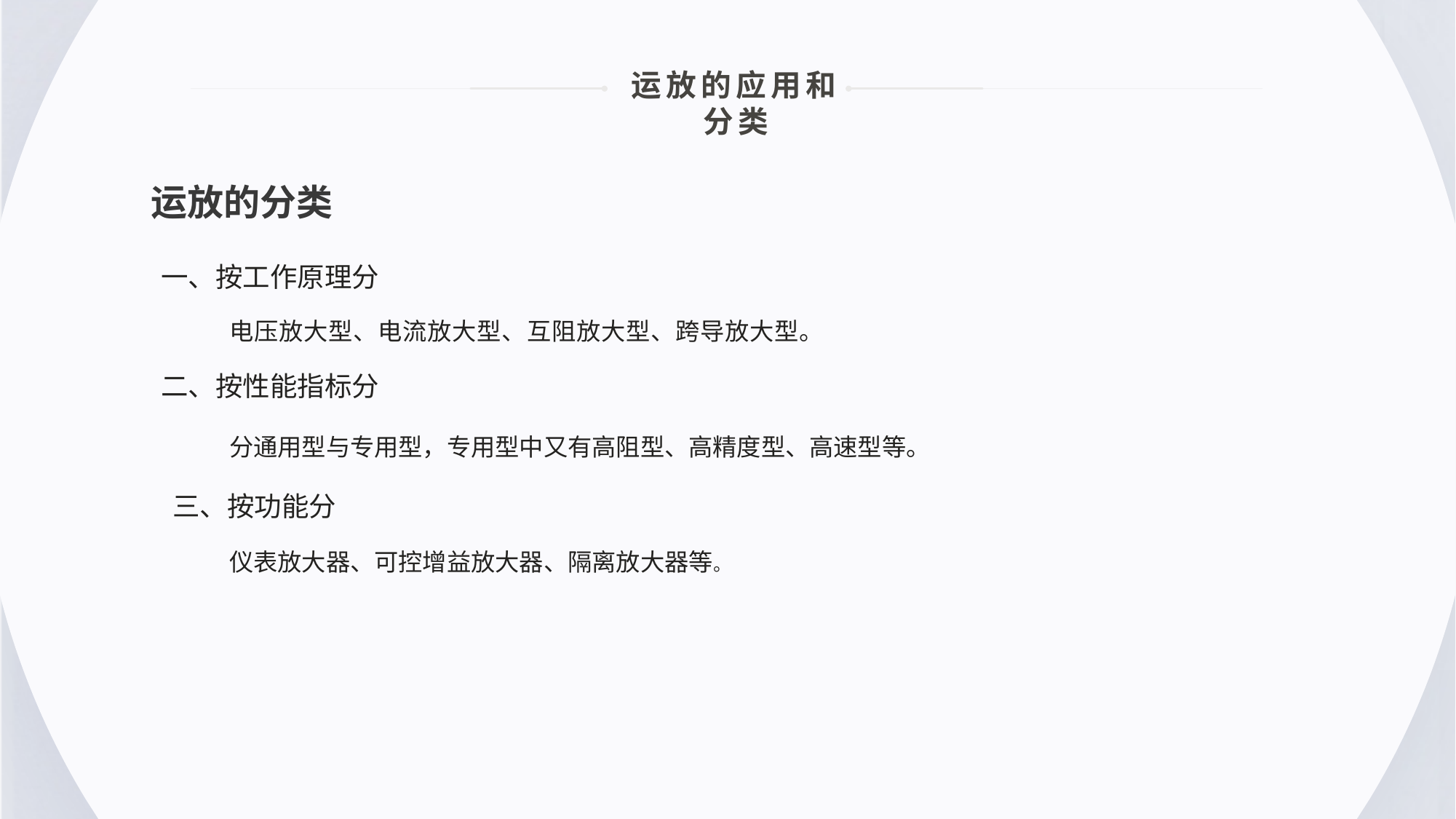

03
运放的应用和分类
运放的分类
一、按工作原理分
电压放大型、电流放大型、互阻放大型、跨导放大型。
二、按性能指标分
分通用型与专用型，专用型中又有高阻型、高精度型、高速型等。
三、按功能分
仪表放大器、可控增益放大器、隔离放大器等。